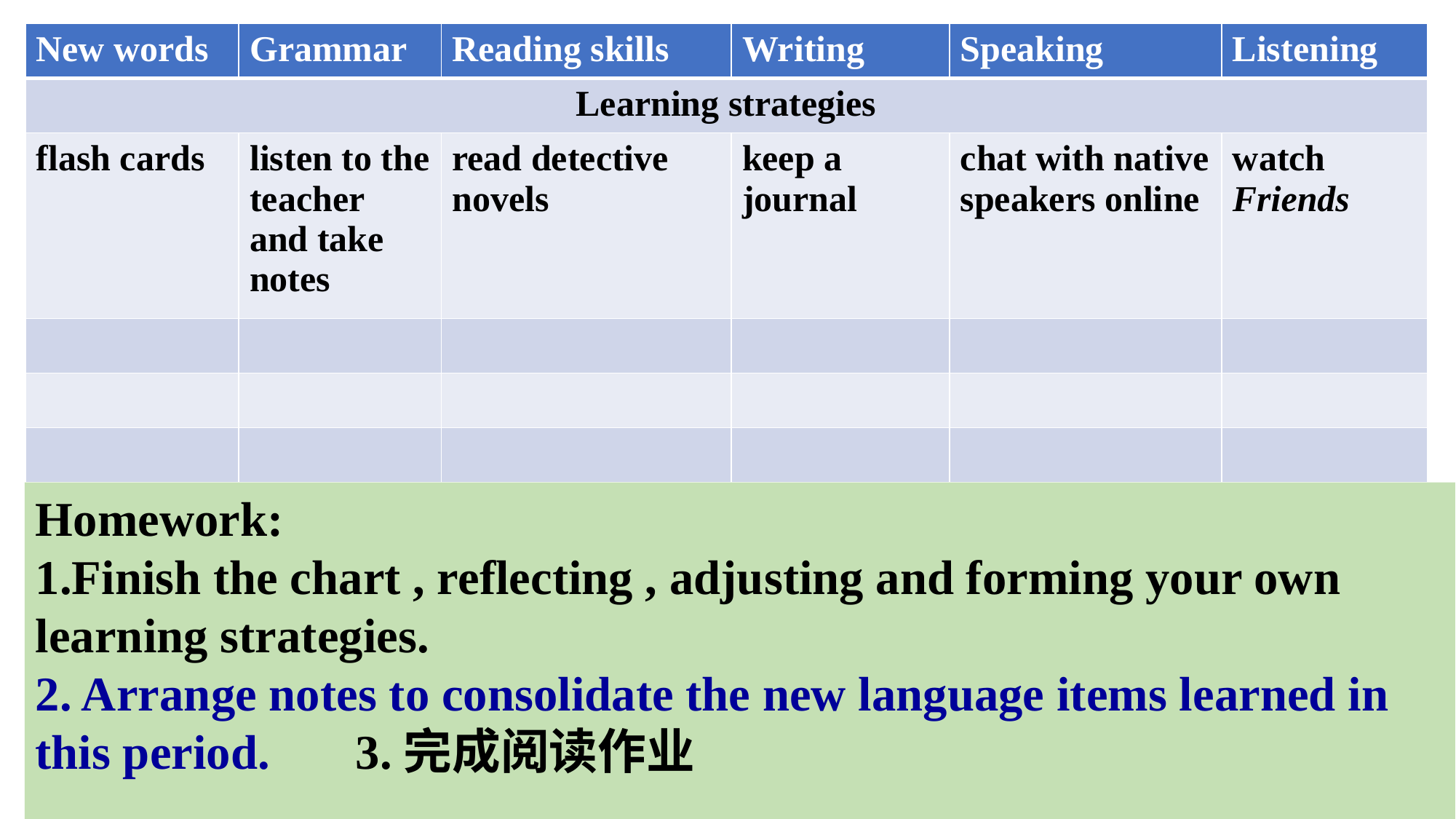

| New words | Grammar | Reading skills | Writing | Speaking | Listening |
| --- | --- | --- | --- | --- | --- |
| Learning strategies |  |  |  |  |  |
| flash cards | listen to the teacher and take notes | read detective novels | keep a journal | chat with native speakers online | watch Friends |
|  |  |  |  |  |  |
|  |  |  |  |  |  |
|  |  |  |  |  |  |
Homework:
1.Finish the chart , reflecting , adjusting and forming your own learning strategies.
2. Arrange notes to consolidate the new language items learned in this period.       3.完成阅读作业